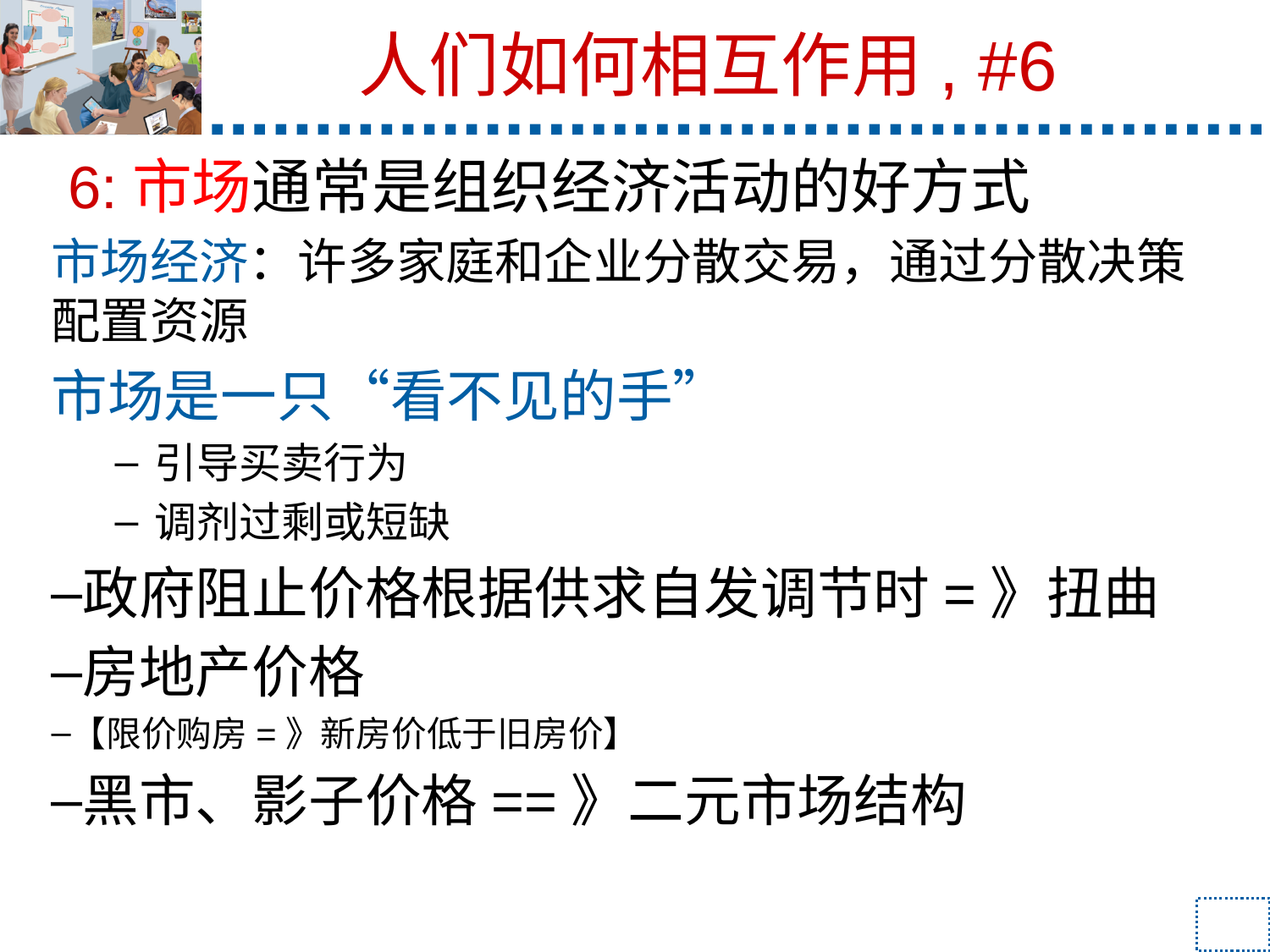

# 人们如何相互作用, #6
 6:市场通常是组织经济活动的好方式
市场经济：许多家庭和企业分散交易，通过分散决策配置资源
市场是一只“看不见的手”
引导买卖行为
调剂过剩或短缺
政府阻止价格根据供求自发调节时=》扭曲
房地产价格
【限价购房=》新房价低于旧房价】
黑市、影子价格==》二元市场结构

38